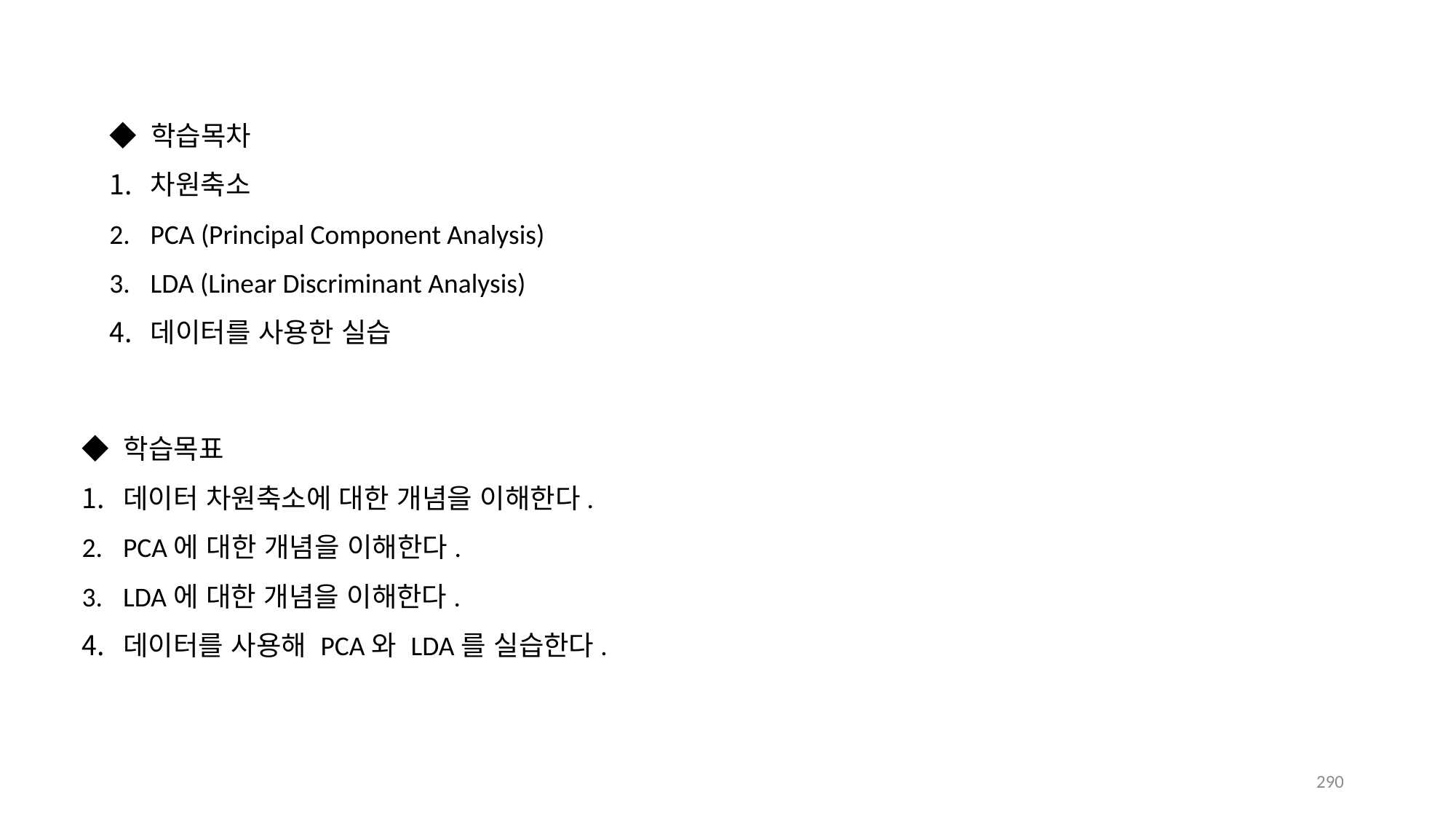

◆ 학습목차
차원축소
PCA (Principal Component Analysis)
LDA (Linear Discriminant Analysis)
데이터를 사용한 실습
◆ 학습목표
데이터 차원축소에 대한 개념을 이해한다.
PCA에 대한 개념을 이해한다.
LDA에 대한 개념을 이해한다.
데이터를 사용해 PCA와 LDA를 실습한다.
290